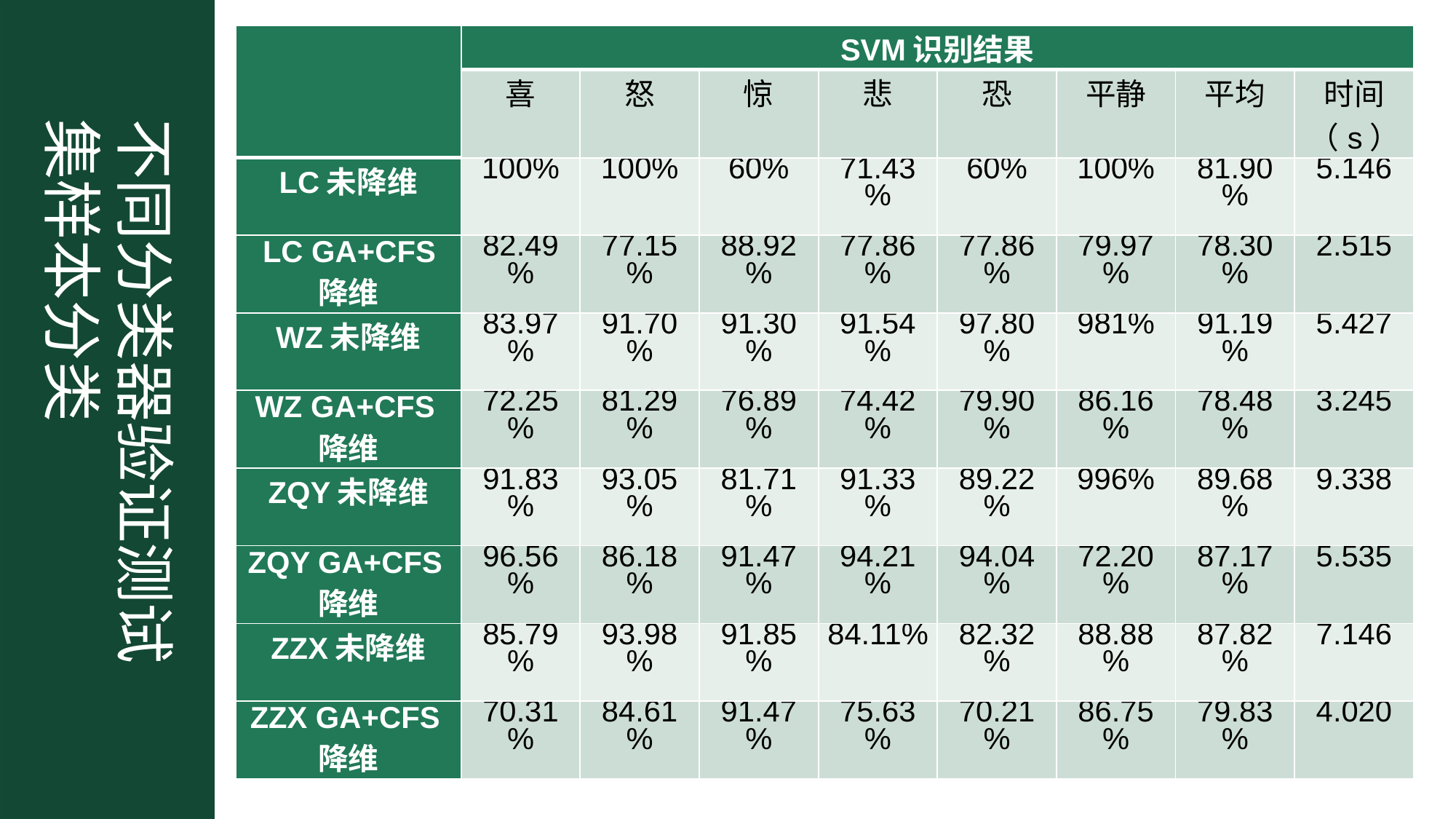

|  | SVM识别结果 |  |  |  |  |  |  |  |
| --- | --- | --- | --- | --- | --- | --- | --- | --- |
|  | 喜 | 怒 | 惊 | 悲 | 恐 | 平静 | 平均 | 时间（s） |
| LC未降维 | 100% | 100% | 60% | 71.43% | 60% | 100% | 81.90% | 5.146 |
| LC GA+CFS降维 | 82.49% | 77.15% | 88.92% | 77.86% | 77.86% | 79.97% | 78.30% | 2.515 |
| WZ未降维 | 83.97% | 91.70% | 91.30% | 91.54% | 97.80% | 981% | 91.19% | 5.427 |
| WZ GA+CFS降维 | 72.25% | 81.29% | 76.89% | 74.42% | 79.90% | 86.16% | 78.48% | 3.245 |
| ZQY未降维 | 91.83% | 93.05% | 81.71% | 91.33% | 89.22% | 996% | 89.68% | 9.338 |
| ZQY GA+CFS降维 | 96.56% | 86.18% | 91.47% | 94.21% | 94.04% | 72.20% | 87.17% | 5.535 |
| ZZX未降维 | 85.79% | 93.98% | 91.85% | 84.11% | 82.32% | 88.88% | 87.82% | 7.146 |
| ZZX GA+CFS降维 | 70.31% | 84.61% | 91.47% | 75.63% | 70.21% | 86.75% | 79.83% | 4.020 |
不同分类器验证测试集样本分类